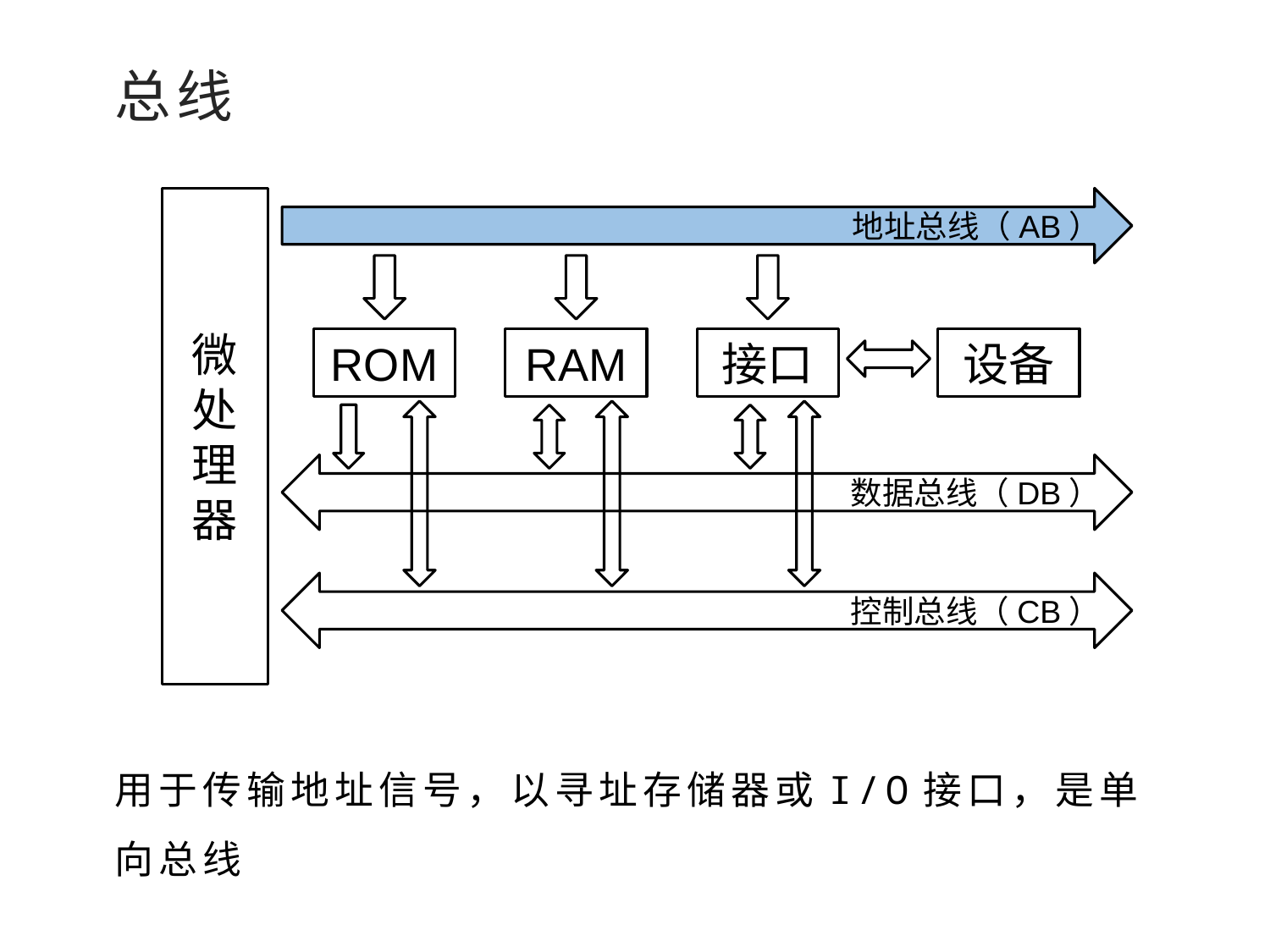

总线
微处理器
地址总线（AB）

ROM
RAM
接口
设备

数据总线（DB）

控制总线（CB）
用于传输地址信号，以寻址存储器或I/O接口，是单向总线